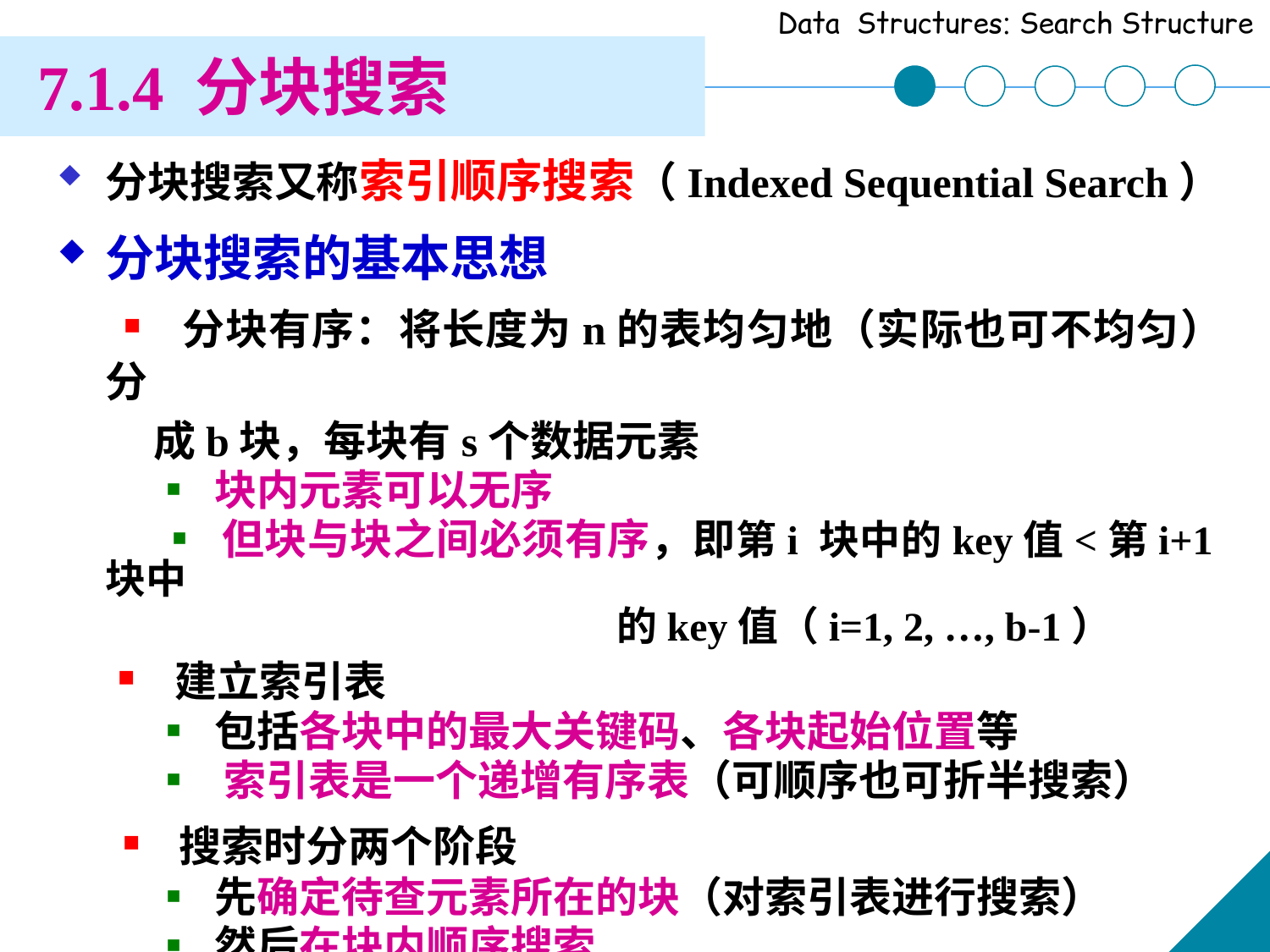

7.1.4 分块搜索

分块搜索又称索引顺序搜索（Indexed Sequential Search）

分块搜索的基本思想
    ▪ 分块有序：将长度为n的表均匀地（实际也可不均匀）分
         成b块，每块有s个数据元素
          ▪ 块内元素可以无序
          ▪ 但块与块之间必须有序，即第i 块中的key值<第i+1块中
                                                           的key值（i=1, 2, …, b-1）
    ▪ 建立索引表
          ▪ 包括各块中的最大关键码、各块起始位置等
          ▪  索引表是一个递增有序表（可顺序也可折半搜索）

     ▪ 搜索时分两个阶段
          ▪ 先确定待查元素所在的块（对索引表进行搜索）
          ▪ 然后在块内顺序搜索